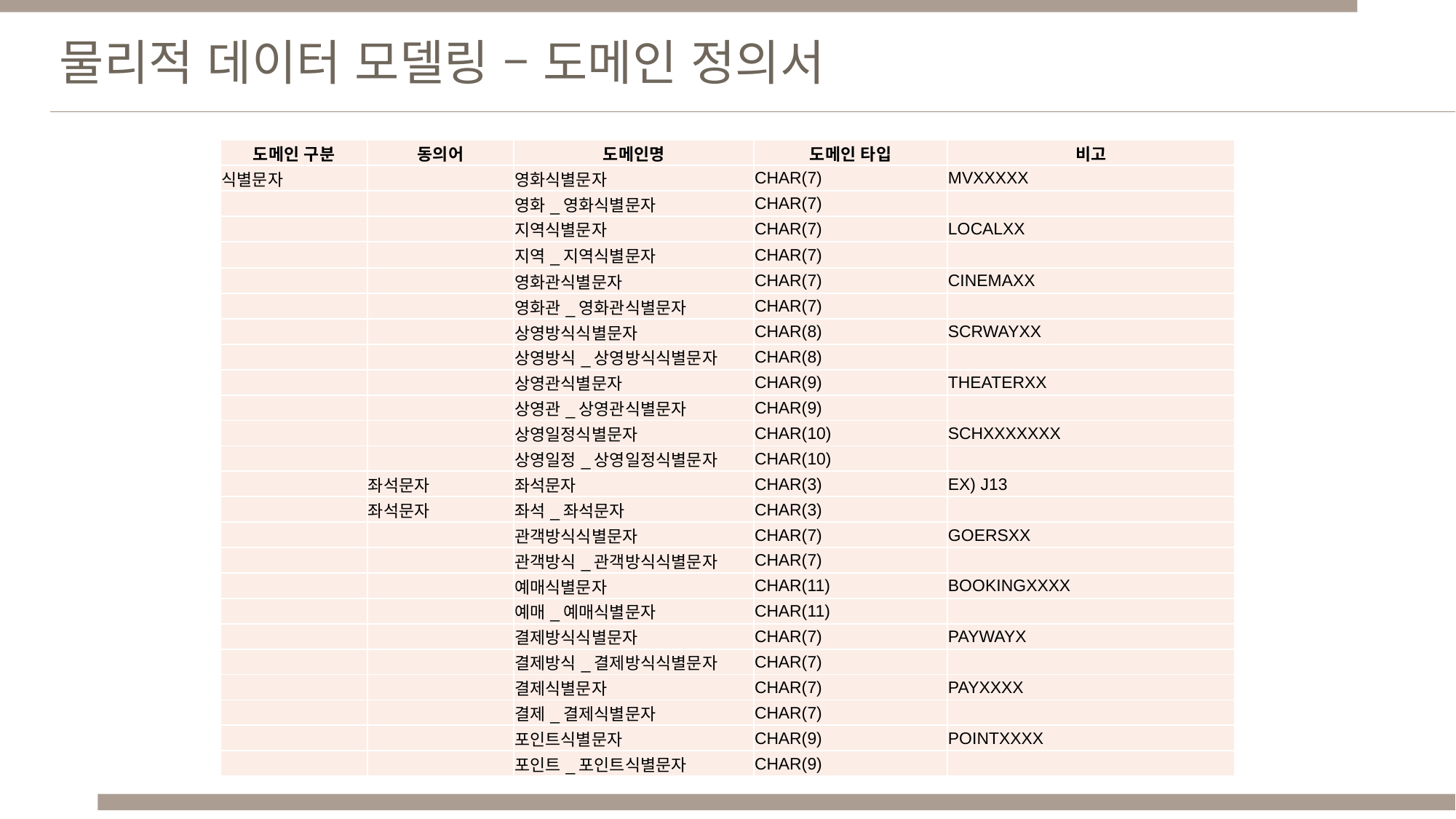

물리적 데이터 모델링 – 도메인 정의서
| 도메인 구분 | 동의어 | 도메인명 | 도메인 타입 | 비고 |
| --- | --- | --- | --- | --- |
| 식별문자 |  | 영화식별문자 | CHAR(7) | MVXXXXX |
|  |  | 영화\_영화식별문자 | CHAR(7) |  |
|  |  | 지역식별문자 | CHAR(7) | LOCALXX |
|  |  | 지역\_지역식별문자 | CHAR(7) |  |
|  |  | 영화관식별문자 | CHAR(7) | CINEMAXX |
|  |  | 영화관\_영화관식별문자 | CHAR(7) |  |
|  |  | 상영방식식별문자 | CHAR(8) | SCRWAYXX |
|  |  | 상영방식\_상영방식식별문자 | CHAR(8) |  |
|  |  | 상영관식별문자 | CHAR(9) | THEATERXX |
|  |  | 상영관\_상영관식별문자 | CHAR(9) |  |
|  |  | 상영일정식별문자 | CHAR(10) | SCHXXXXXXX |
|  |  | 상영일정\_상영일정식별문자 | CHAR(10) |  |
|  | 좌석문자 | 좌석문자 | CHAR(3) | EX) J13 |
|  | 좌석문자 | 좌석\_좌석문자 | CHAR(3) |  |
|  |  | 관객방식식별문자 | CHAR(7) | GOERSXX |
|  |  | 관객방식\_관객방식식별문자 | CHAR(7) |  |
|  |  | 예매식별문자 | CHAR(11) | BOOKINGXXXX |
|  |  | 예매\_예매식별문자 | CHAR(11) |  |
|  |  | 결제방식식별문자 | CHAR(7) | PAYWAYX |
|  |  | 결제방식\_결제방식식별문자 | CHAR(7) |  |
|  |  | 결제식별문자 | CHAR(7) | PAYXXXX |
|  |  | 결제\_결제식별문자 | CHAR(7) |  |
|  |  | 포인트식별문자 | CHAR(9) | POINTXXXX |
|  |  | 포인트\_포인트식별문자 | CHAR(9) |  |